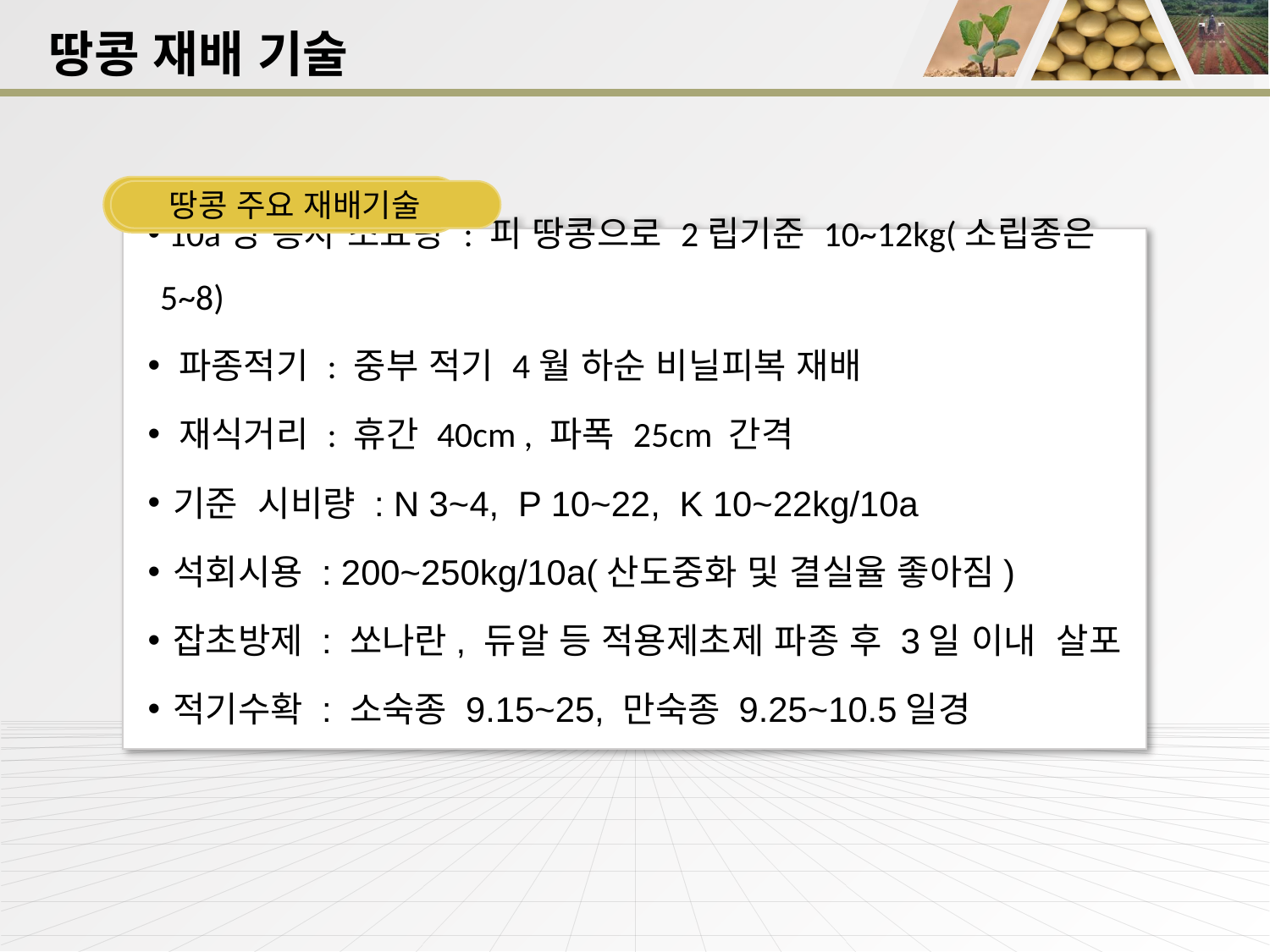

땅콩 재배 기술

 땅콩 주요 재배기술

 10a당 종자 소요량 : 피 땅콩으로 2립기준 10~12kg(소립종은 5~8)
 파종적기 : 중부 적기 4월 하순 비닐피복 재배
 재식거리 : 휴간 40cm , 파폭 25cm 간격
기준  시비량 : N 3~4,  P 10~22,  K 10~22kg/10a
석회시용 : 200~250kg/10a(산도중화 및 결실율 좋아짐)
잡초방제 : 쏘나란, 듀알 등 적용제초제 파종 후 3일 이내  살포
적기수확 : 소숙종 9.15~25, 만숙종 9.25~10.5일경